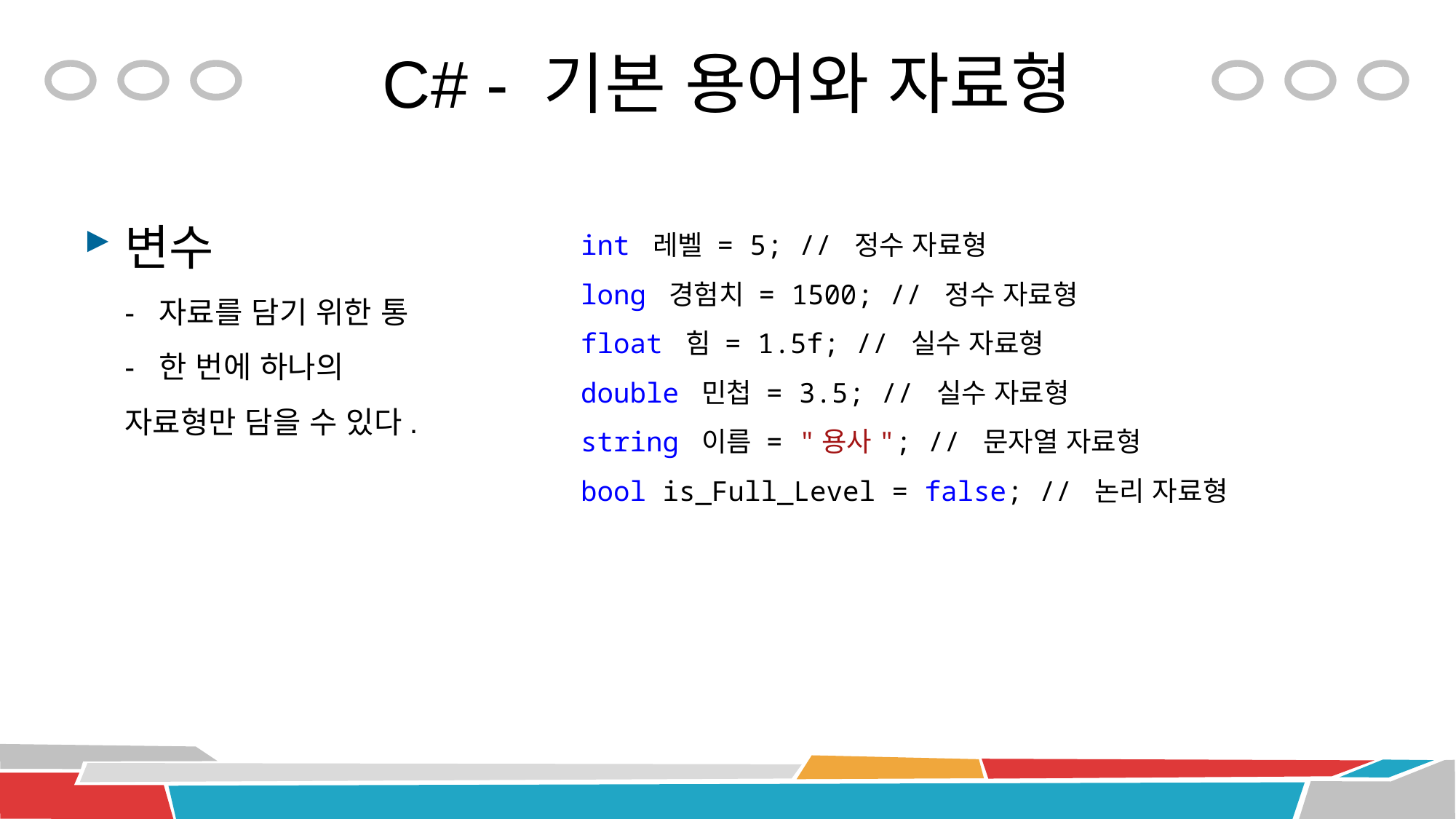

# C# - 기본 용어와 자료형
변수
-  자료를 담기 위한 통
-  한 번에 하나의 자료형만 담을 수 있다.
    int 레벨 = 5; // 정수 자료형
    long 경험치 = 1500; // 정수 자료형
    float 힘 = 1.5f; // 실수 자료형
    double 민첩 = 3.5; // 실수 자료형
    string 이름 = "용사"; // 문자열 자료형
    bool is_Full_Level = false; // 논리 자료형